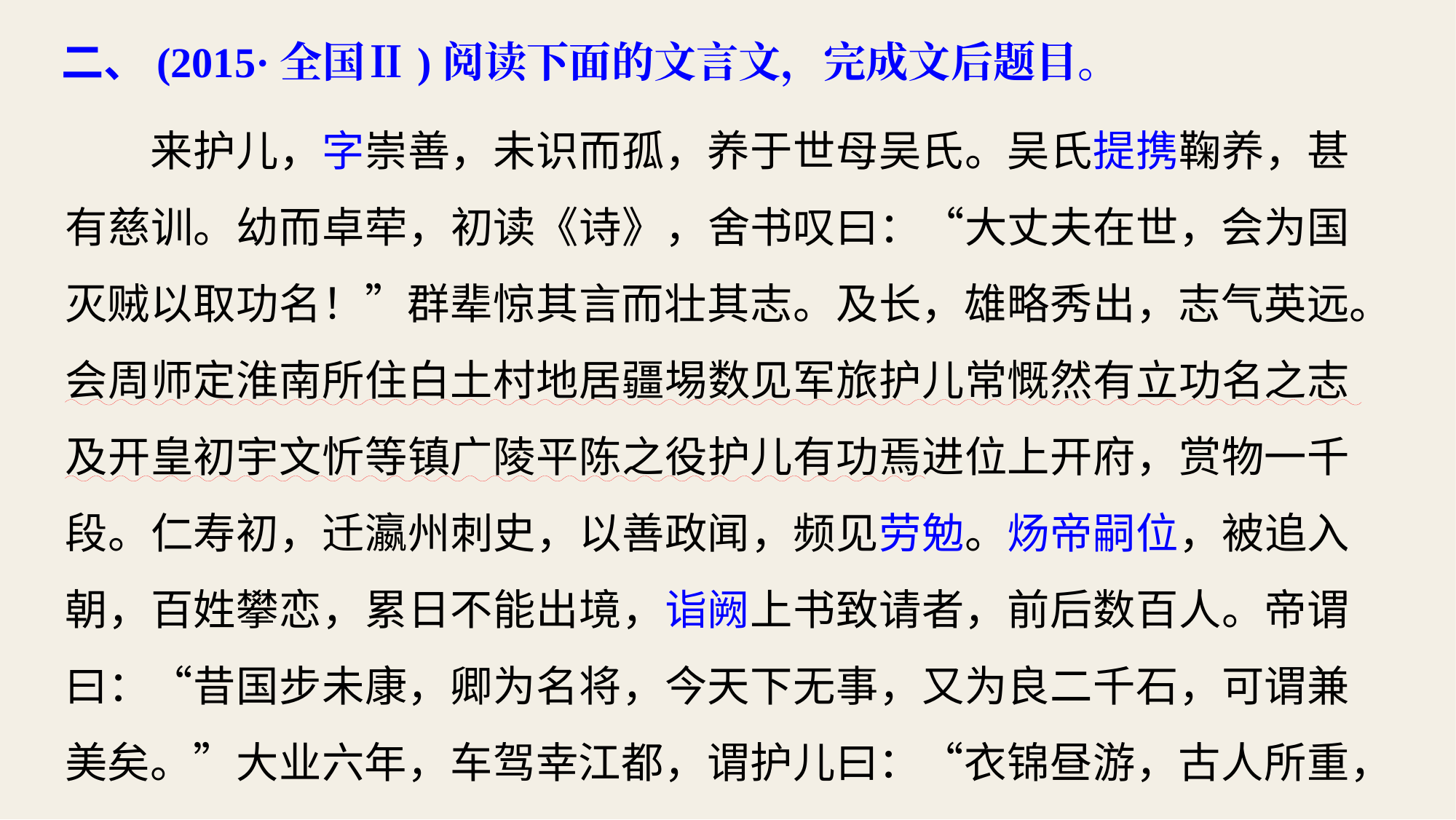

二、(2015·全国Ⅱ)阅读下面的文言文，完成文后题目。
来护儿，字崇善，未识而孤，养于世母吴氏。吴氏提携鞠养，甚有慈训。幼而卓荦，初读《诗》，舍书叹曰：“大丈夫在世，会为国灭贼以取功名！”群辈惊其言而壮其志。及长，雄略秀出，志气英远。会周师定淮南所住白土村地居疆埸数见军旅护儿常慨然有立功名之志及开皇初宇文忻等镇广陵平陈之役护儿有功焉进位上开府，赏物一千段。仁寿初，迁瀛州刺史，以善政闻，频见劳勉。炀帝嗣位，被追入朝，百姓攀恋，累日不能出境，诣阙上书致请者，前后数百人。帝谓曰：“昔国步未康，卿为名将，今天下无事，又为良二千石，可谓兼美矣。”大业六年，车驾幸江都，谓护儿曰：“衣锦昼游，古人所重，